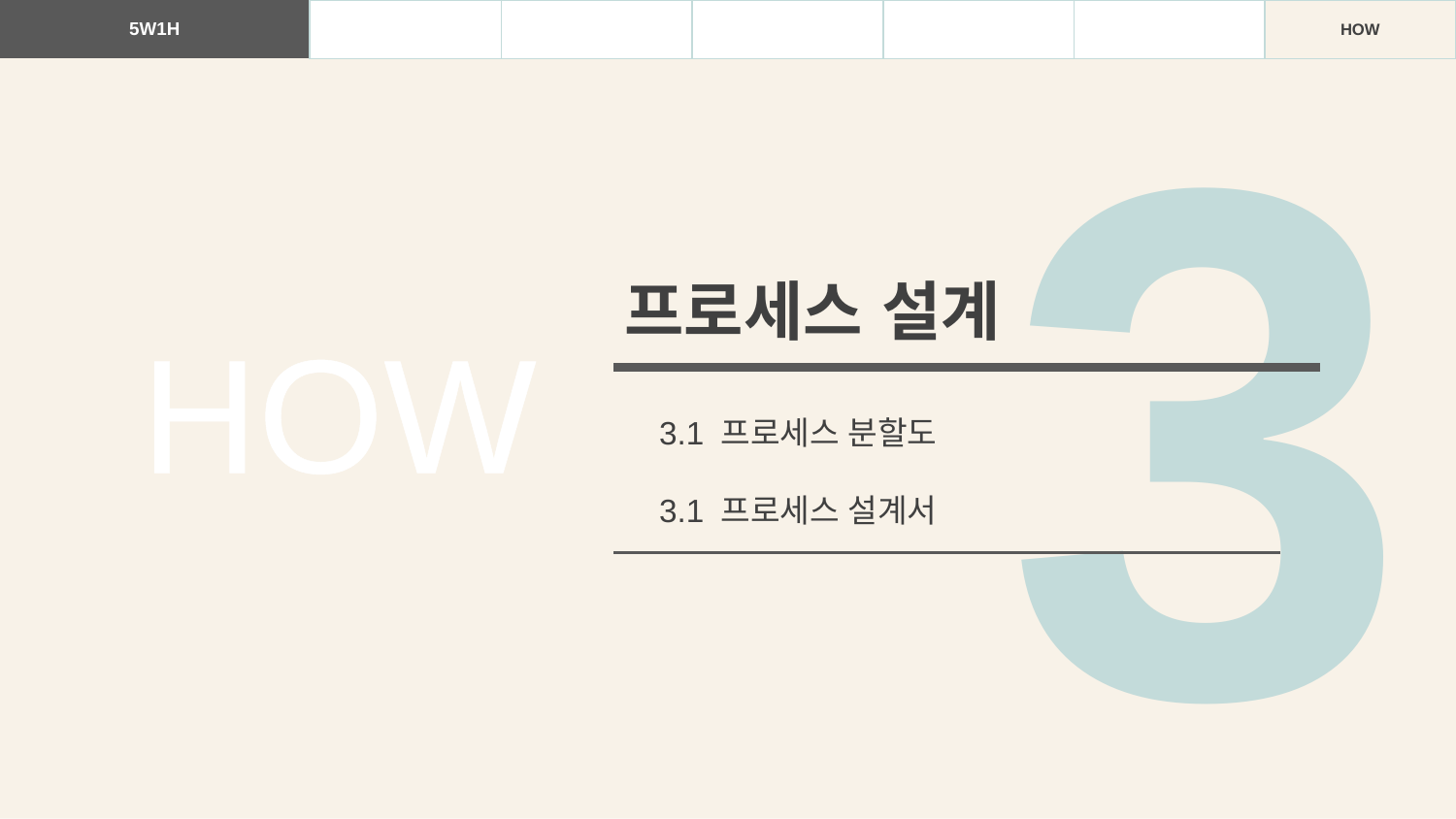

| 5W1H | WHAT | WHY | WHO | WHEN | WHERE | HOW |
| --- | --- | --- | --- | --- | --- | --- |
3
프로세스 설계
HOW
3.1 프로세스 분할도

3.1 프로세스 설계서